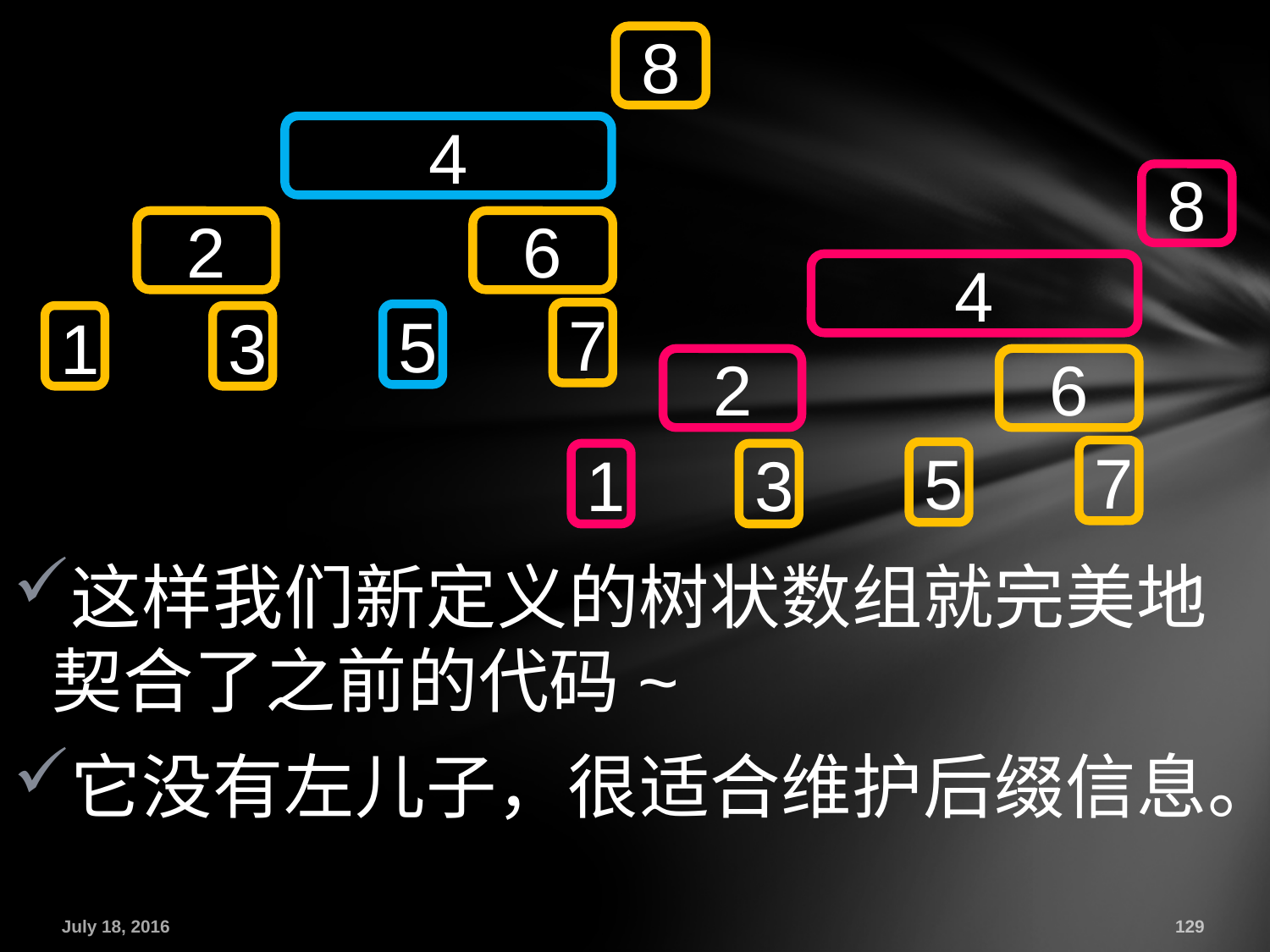

8
4
8
2
6
4
7
5
1
3
2
6
7
5
1
3
这样我们新定义的树状数组就完美地契合了之前的代码~
它没有左儿子，很适合维护后缀信息。

July 18, 2016

129